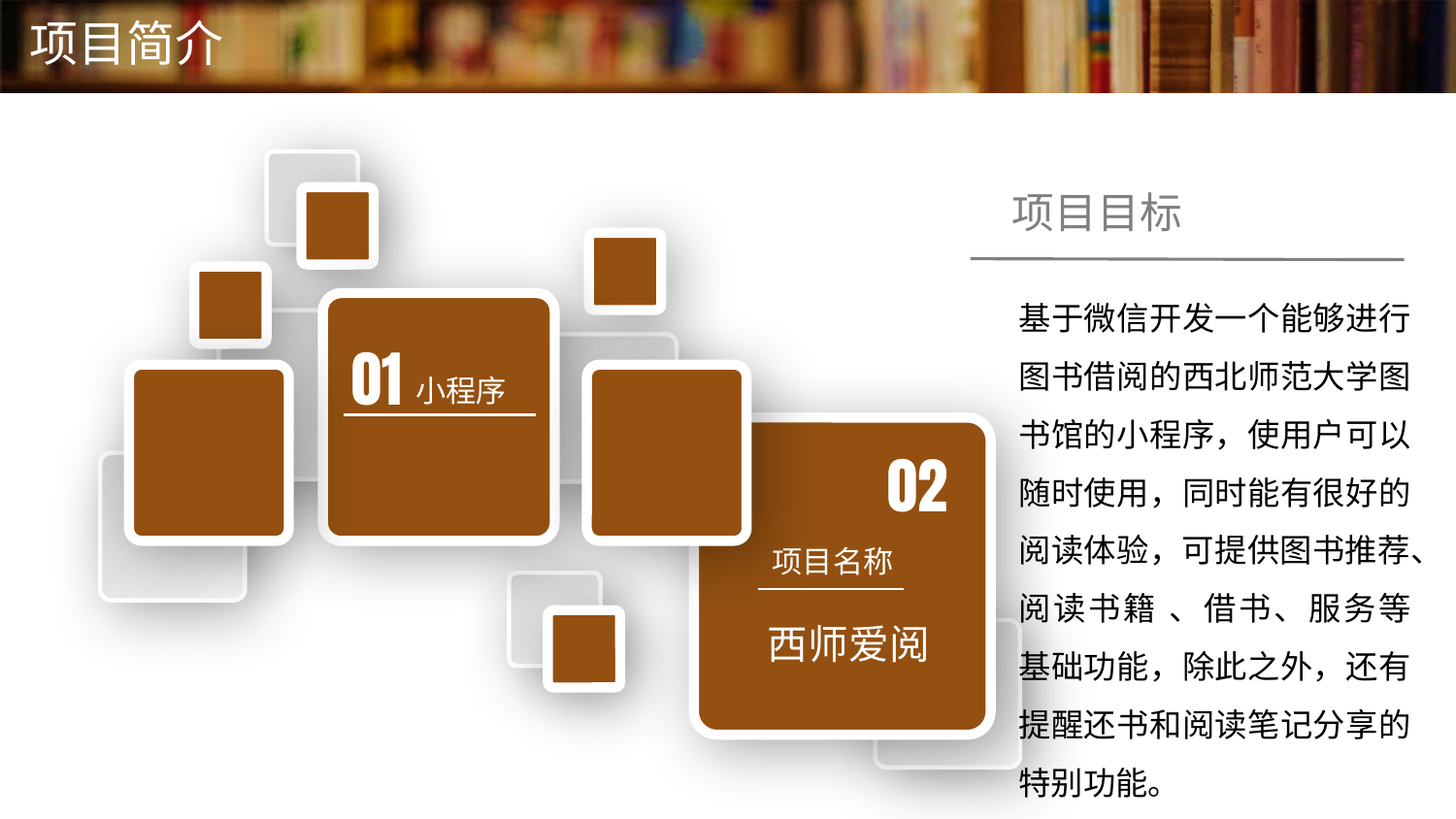

# 项目简介

项目目标

基于微信开发一个能够进行图书借阅的西北师范大学图书馆的小程序，使用户可以随时使用，同时能有很好的阅读体验，可提供图书推荐、阅读书籍 、借书、服务等基础功能，除此之外，还有提醒还书和阅读笔记分享的特别功能。

01
小程序

02
项目名称
西师爱阅